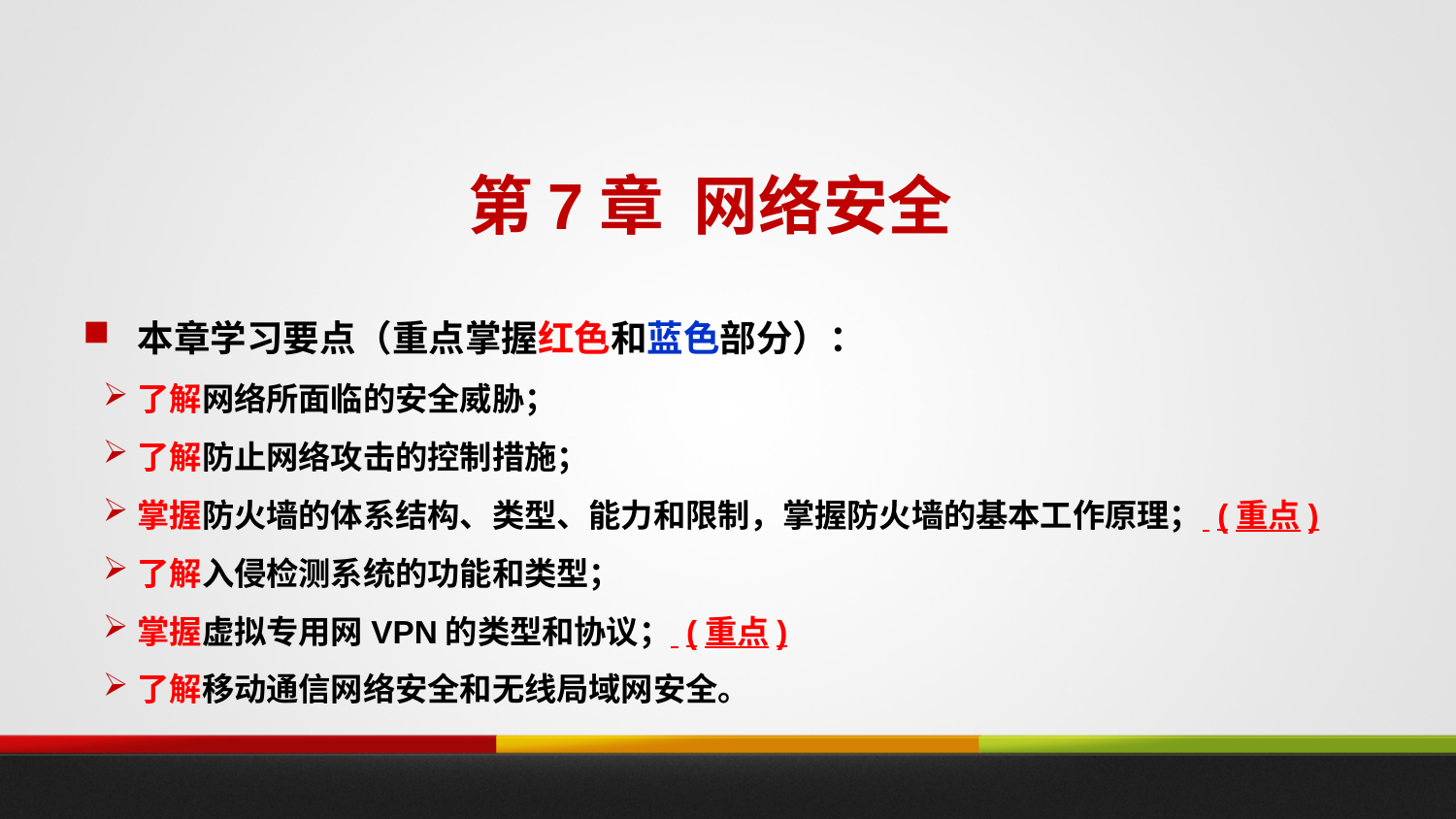

第7章  网络安全
本章学习要点（重点掌握红色和蓝色部分）：
了解网络所面临的安全威胁；
了解防止网络攻击的控制措施；
掌握防火墙的体系结构、类型、能力和限制，掌握防火墙的基本工作原理； (重点)
了解入侵检测系统的功能和类型；
掌握虚拟专用网VPN的类型和协议； (重点)
了解移动通信网络安全和无线局域网安全。